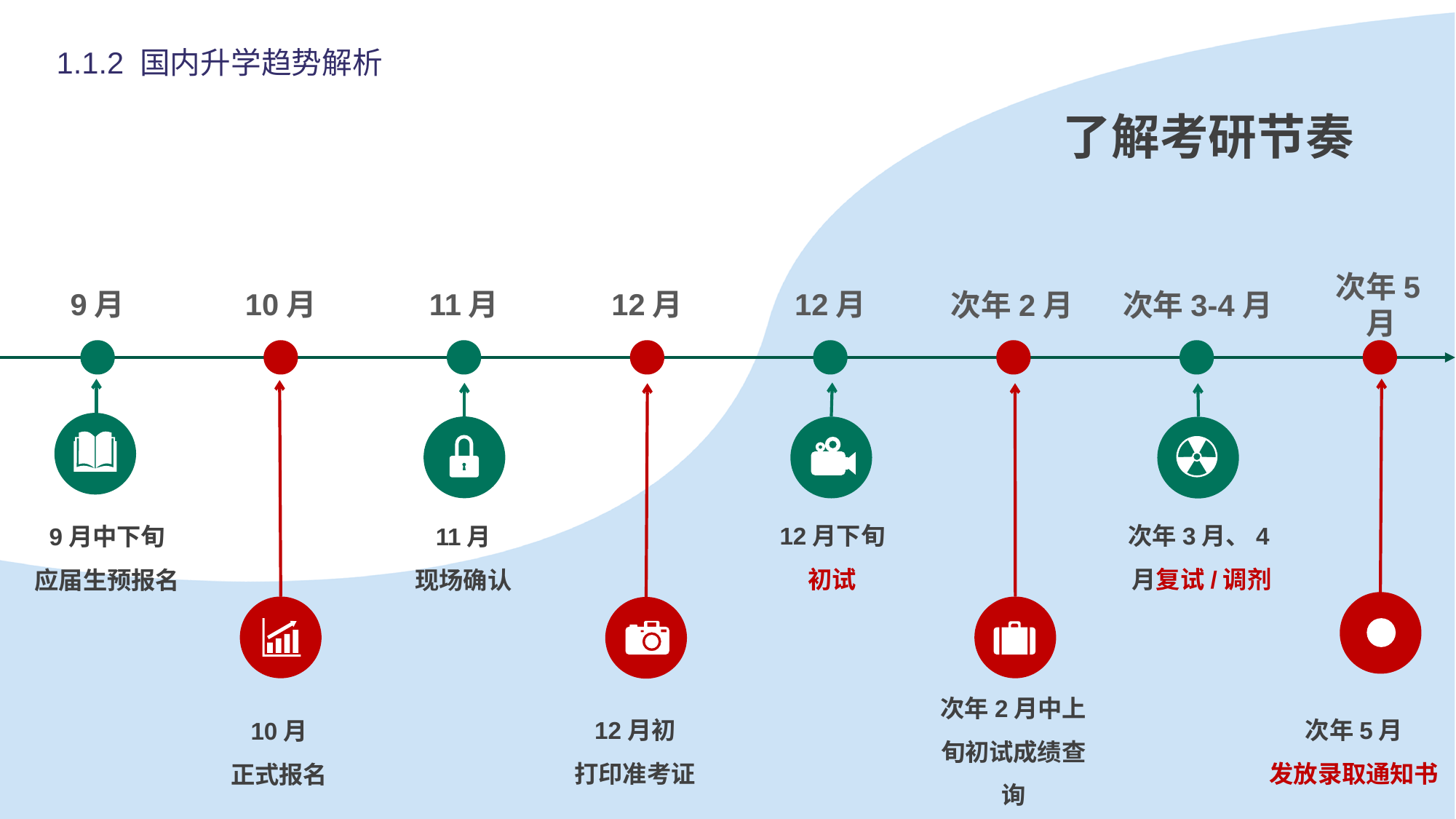

1.1.2 国内升学趋势解析
了解考研节奏
9月
10月
11月
12月
12月
次年2月
次年3-4月
次年5月

次年3月、4月复试/调剂
12月下旬
初试
9月中下旬
应届生预报名
11月
现场确认

次年2月中上旬初试成绩查询
次年5月
发放录取通知书
12月初
打印准考证
10月
正式报名